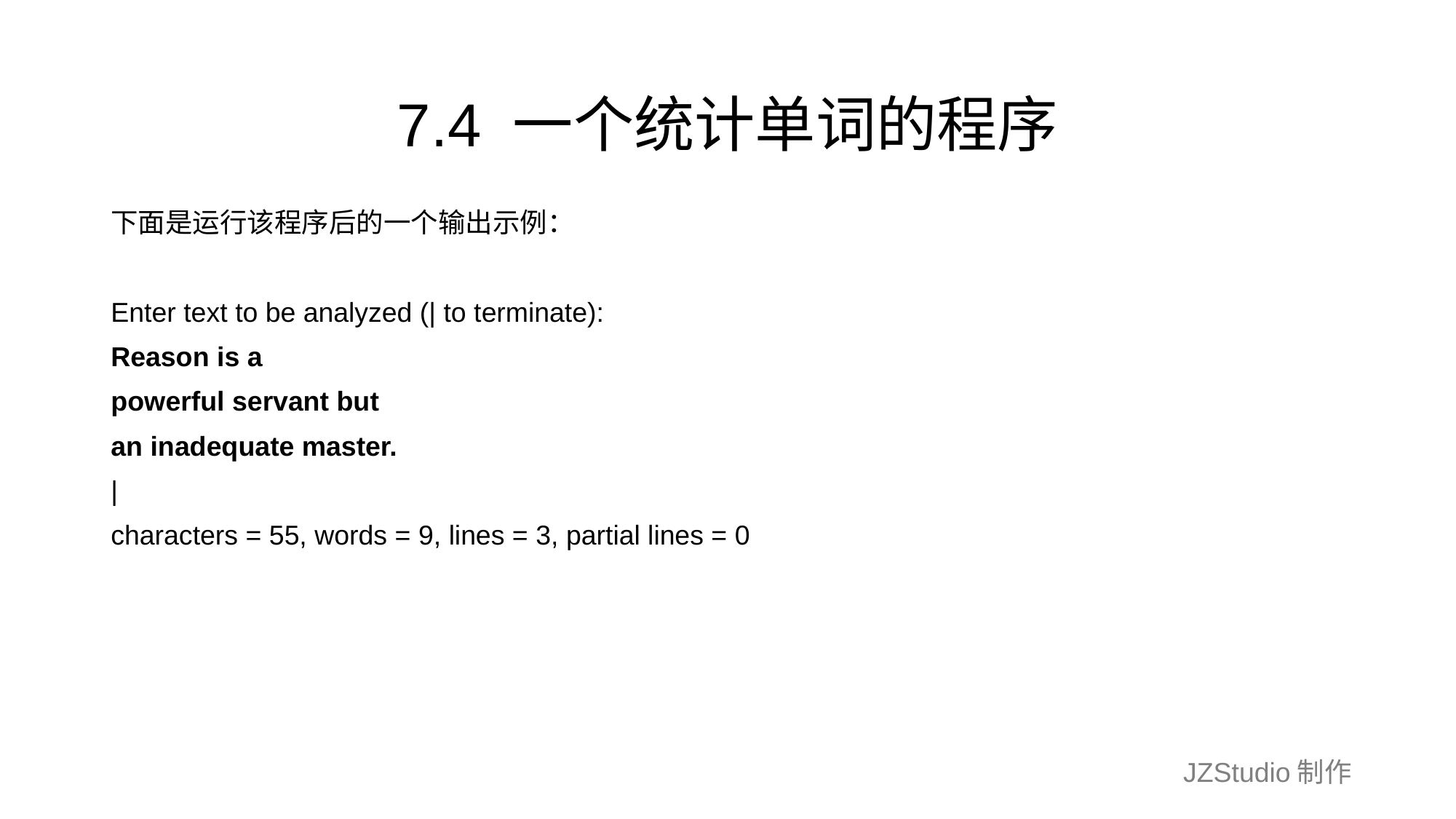

# 7.4 一个统计单词的程序
下面是运行该程序后的一个输出示例：

Enter text to be analyzed (| to terminate):
Reason is a
powerful servant but
an inadequate master.
|
characters = 55, words = 9, lines = 3, partial lines = 0